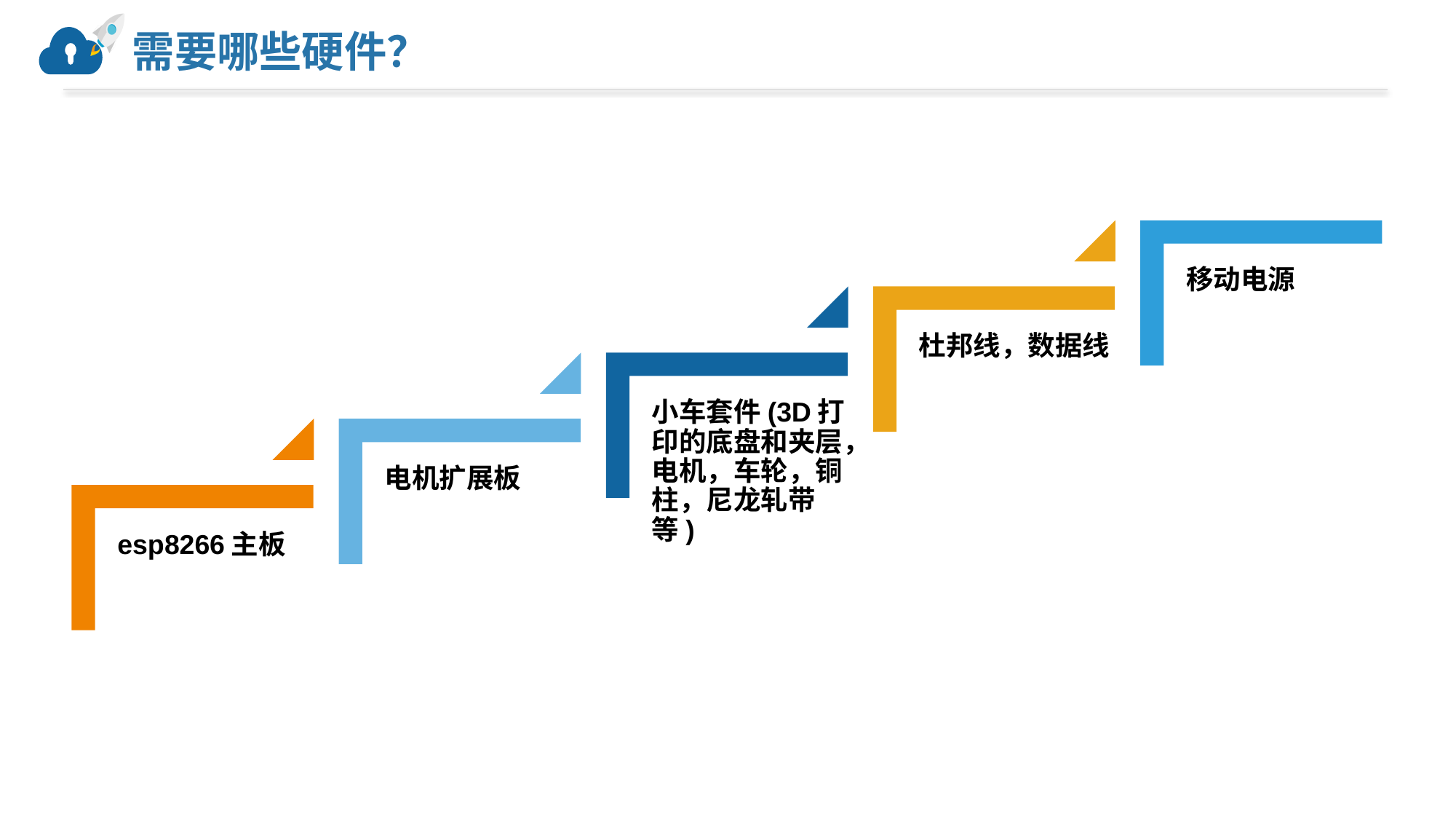

# 需要哪些硬件？
esp8266主板
电机扩展板
小车套件(3D打印的底盘和夹层，电机，车轮，铜柱，尼龙轧带等)
杜邦线，数据线
移动电源